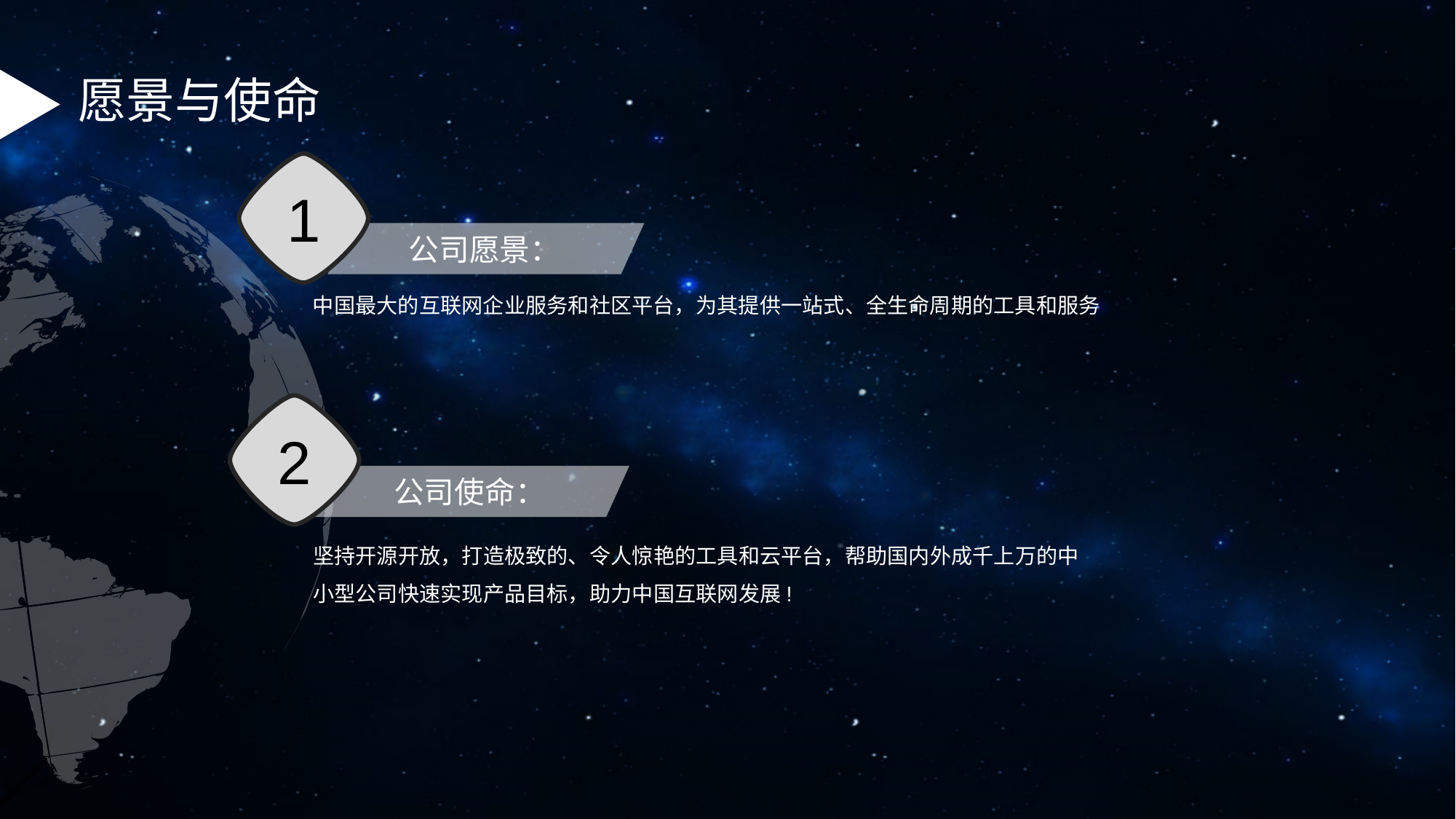

愿景与使命

1
    公司愿景：
中国最大的互联网企业服务和社区平台，为其提供一站式、全生命周期的工具和服务
2
    公司使命：
坚持开源开放，打造极致的、令人惊艳的工具和云平台，帮助国内外成千上万的中小型公司快速实现产品目标，助力中国互联网发展!
.